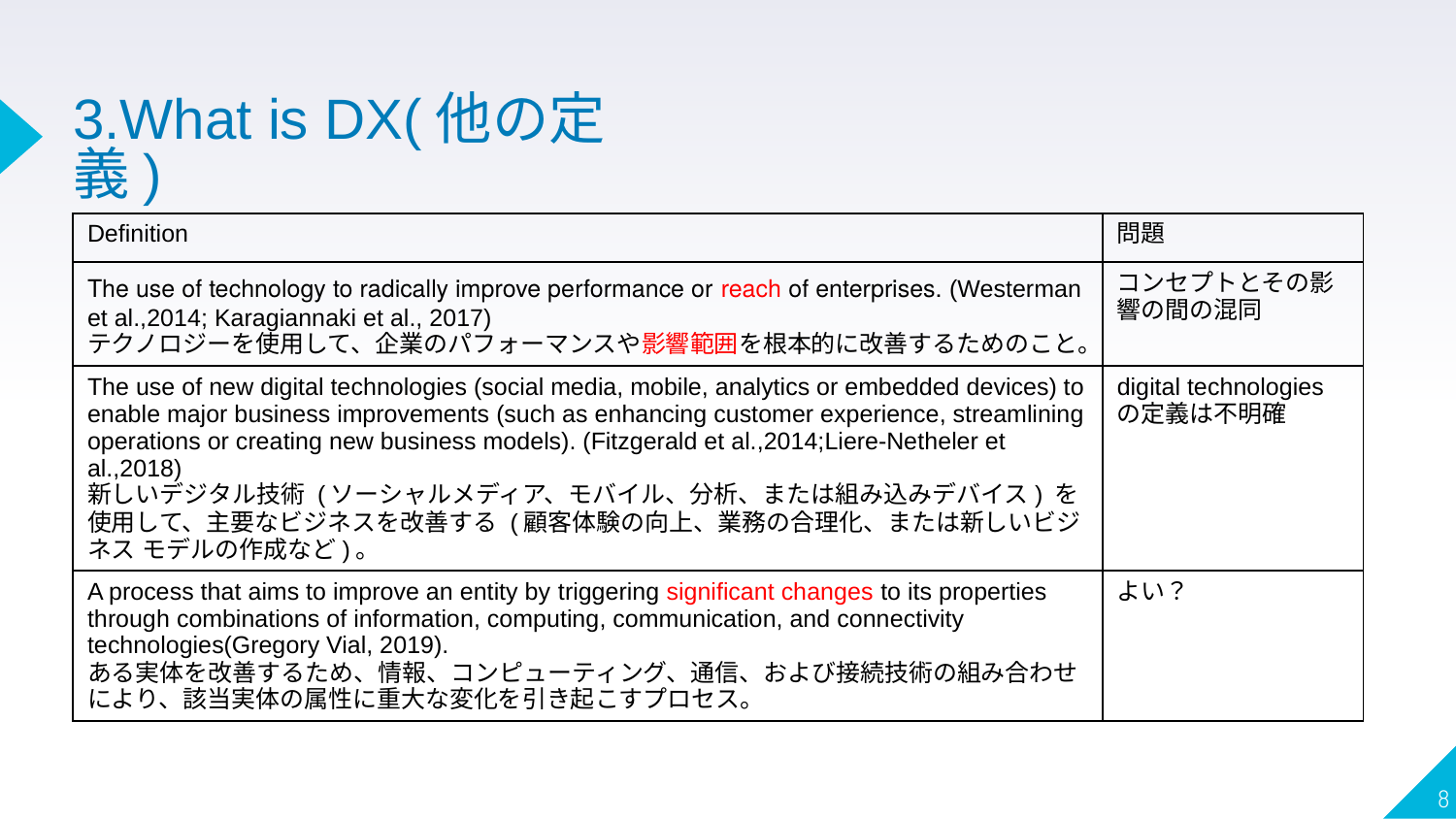

3.What is DX(他の定義)

| Definition | 問題 |
| --- | --- |
| The use of technology to radically improve performance or reach of enterprises. (Westerman et al.,2014; Karagiannaki et al., 2017) テクノロジーを使用して、企業のパフォーマンスや影響範囲を根本的に改善するためのこと。 | コンセプトとその影響の間の混同 |
| The use of new digital technologies (social media, mobile, analytics or embedded devices) to enable major business improvements (such as enhancing customer experience, streamlining operations or creating new business models). (Fitzgerald et al.,2014;Liere-Netheler et al.,2018) 新しいデジタル技術 (ソーシャルメディア、モバイル、分析、または組み込みデバイス) を使用して、主要なビジネスを改善する (顧客体験の向上、業務の合理化、または新しいビジネス モデルの作成など)。 | digital technologiesの定義は不明確 |
| A process that aims to improve an entity by triggering significant changes to its properties through combinations of information, computing, communication, and connectivity technologies(Gregory Vial, 2019). ある実体を改善するため、情報、コンピューティング、通信、および接続技術の組み合わせにより、該当実体の属性に重大な変化を引き起こすプロセス。 | よい？ |
8